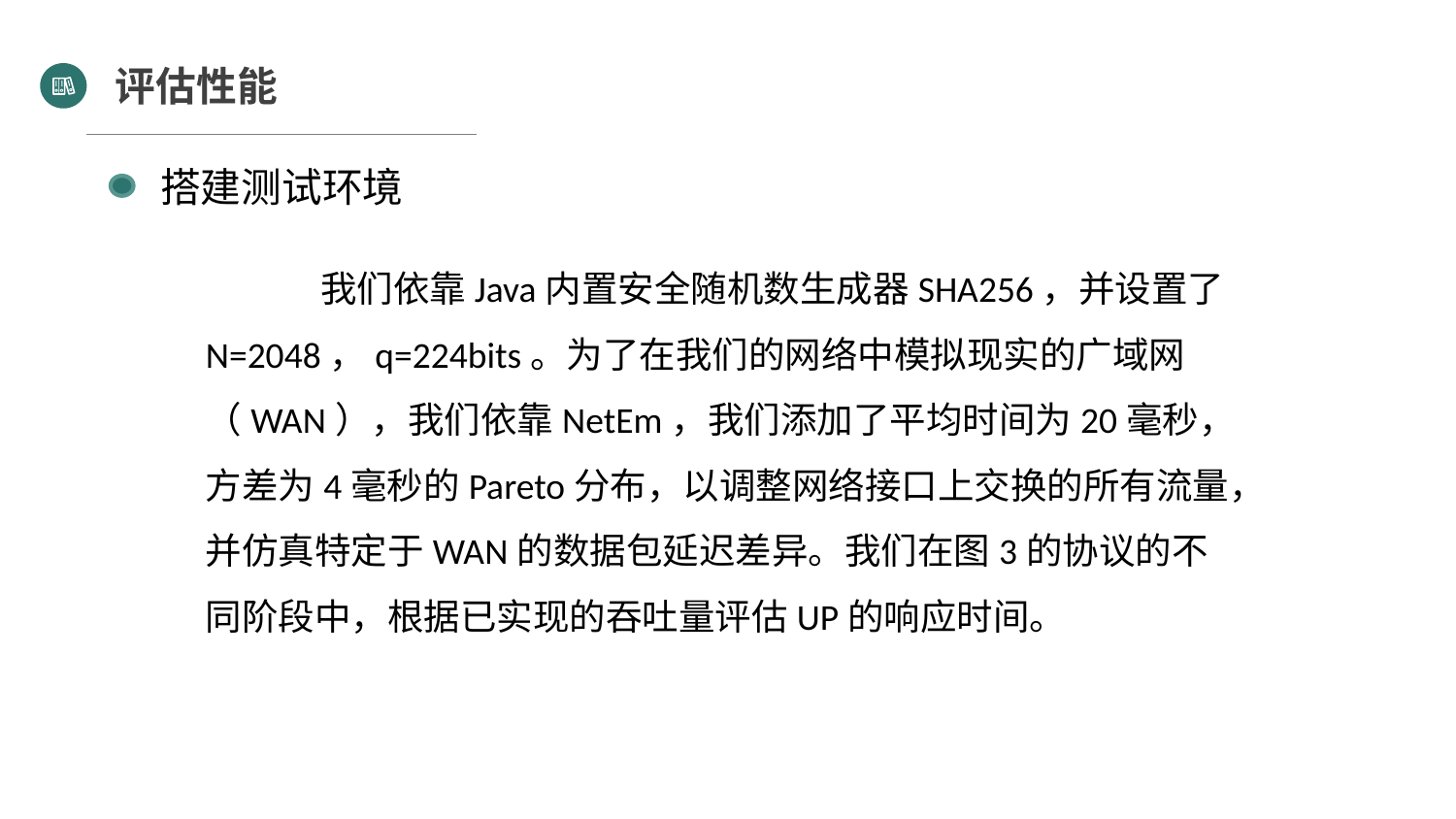

评估性能

搭建测试环境

我们依靠Java内置安全随机数生成器SHA256，并设置了N=2048，q=224bits。为了在我们的网络中模拟现实的广域网（WAN），我们依靠NetEm，我们添加了平均时间为20毫秒，方差为4毫秒的Pareto分布，以调整网络接口上交换的所有流量，并仿真特定于WAN的数据包延迟差异。我们在图3的协议的不同阶段中，根据已实现的吞吐量评估UP的响应时间。